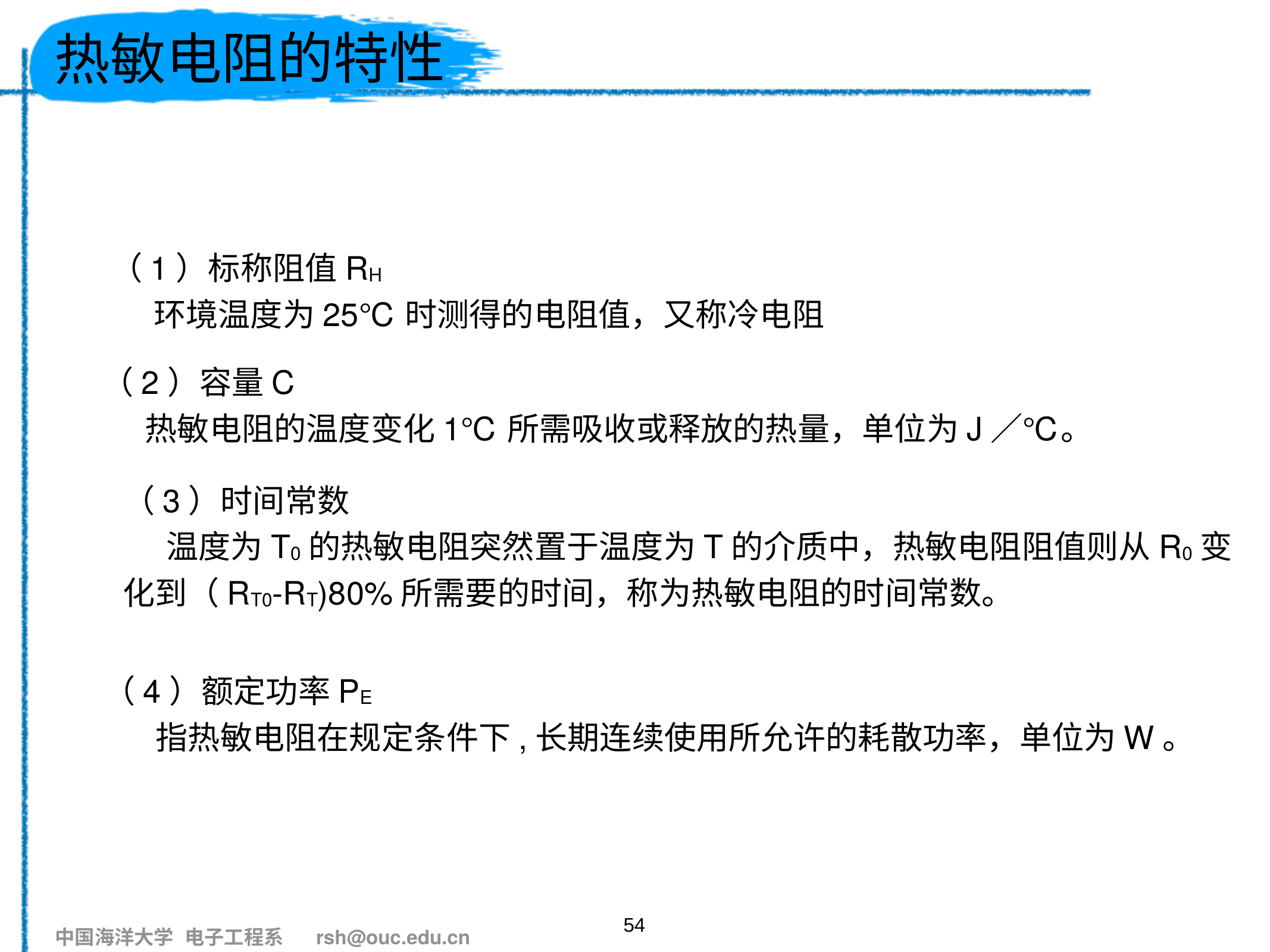

# 热敏电阻的特性
（1）标称阻值RH
    环境温度为25℃时测得的电阻值，又称冷电阻
（2）容量C
    热敏电阻的温度变化1℃所需吸收或释放的热量，单位为J／℃。
（3）时间常数
    温度为T0的热敏电阻突然置于温度为T的介质中，热敏电阻阻值则从R0变化到（RT0-RT)80%所需要的时间，称为热敏电阻的时间常数。
（4）额定功率PE
     指热敏电阻在规定条件下,长期连续使用所允许的耗散功率，单位为W。
54